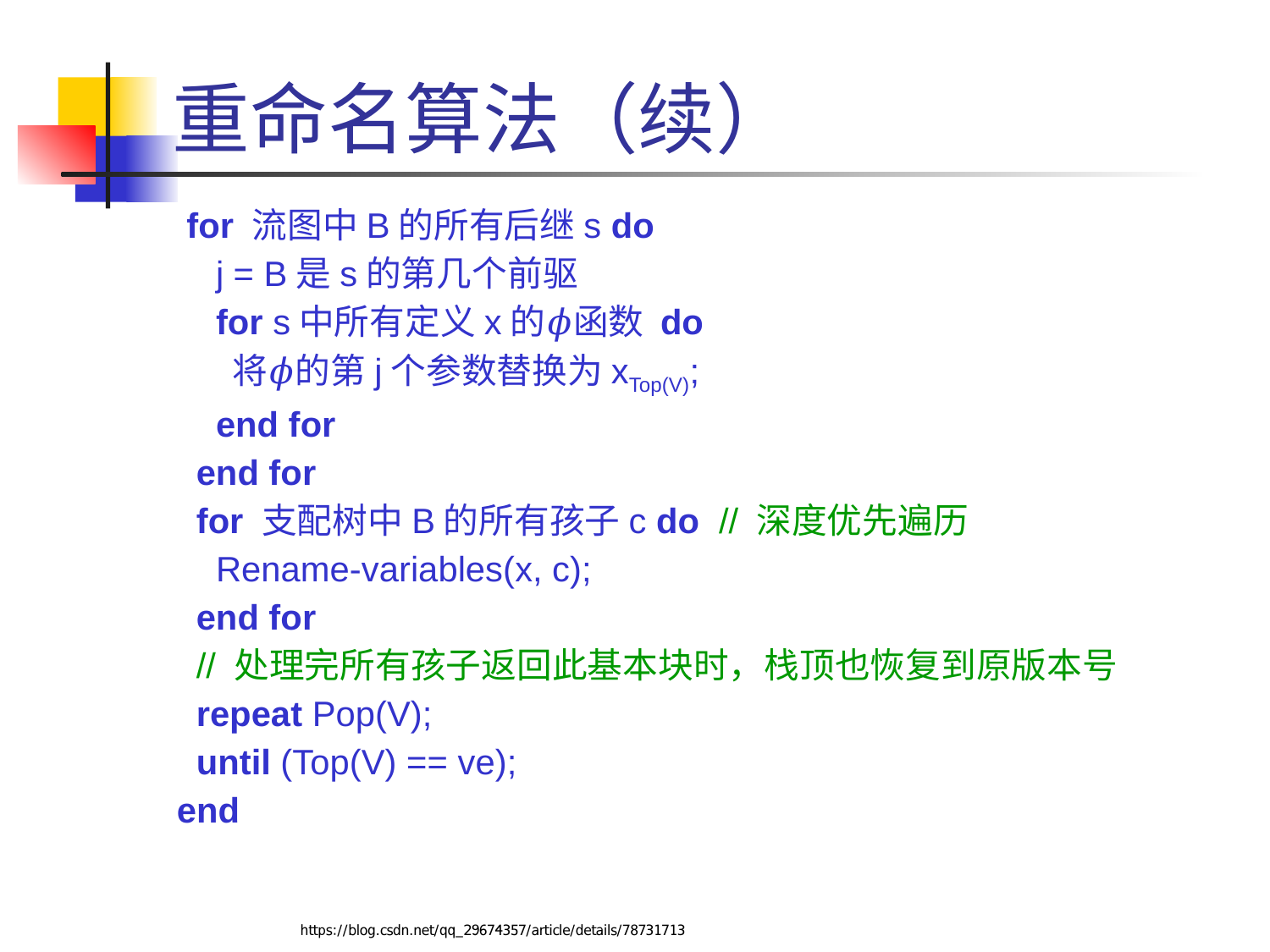

# 重命名算法（续）
 for 流图中B的所有后继s do
    j = B是s的第几个前驱
    for s中所有定义x的𝜙函数 do
      将𝜙的第j个参数替换为xTop(V);
    end for
  end for
  for 支配树中B的所有孩子c do  // 深度优先遍历
    Rename-variables(x, c);
  end for
  // 处理完所有孩子返回此基本块时，栈顶也恢复到原版本号
  repeat Pop(V);
  until (Top(V) == ve);
end
https://blog.csdn.net/qq_29674357/article/details/78731713